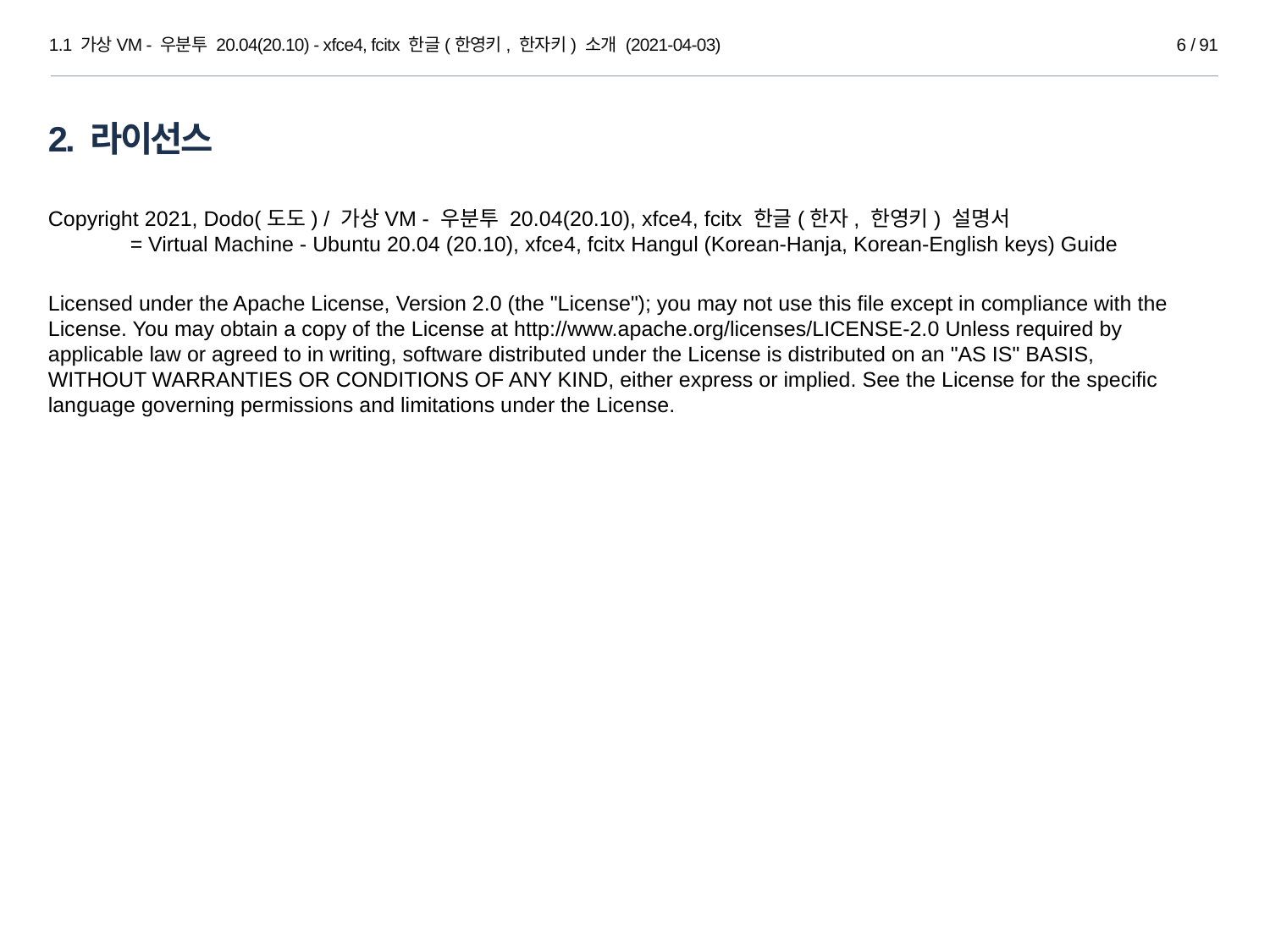

1.1 가상VM - 우분투 20.04(20.10) - xfce4, fcitx 한글(한영키, 한자키) 소개 (2021-04-03)
6 / 91

2. 라이선스
Copyright 2021, Dodo(도도) / 가상VM - 우분투 20.04(20.10), xfce4, fcitx 한글(한자, 한영키) 설명서
             = Virtual Machine - Ubuntu 20.04 (20.10), xfce4, fcitx Hangul (Korean-Hanja, Korean-English keys) Guide

Licensed under the Apache License, Version 2.0 (the "License"); you may not use this file except in compliance with the License. You may obtain a copy of the License at http://www.apache.org/licenses/LICENSE-2.0 Unless required by applicable law or agreed to in writing, software distributed under the License is distributed on an "AS IS" BASIS, WITHOUT WARRANTIES OR CONDITIONS OF ANY KIND, either express or implied. See the License for the specific language governing permissions and limitations under the License.